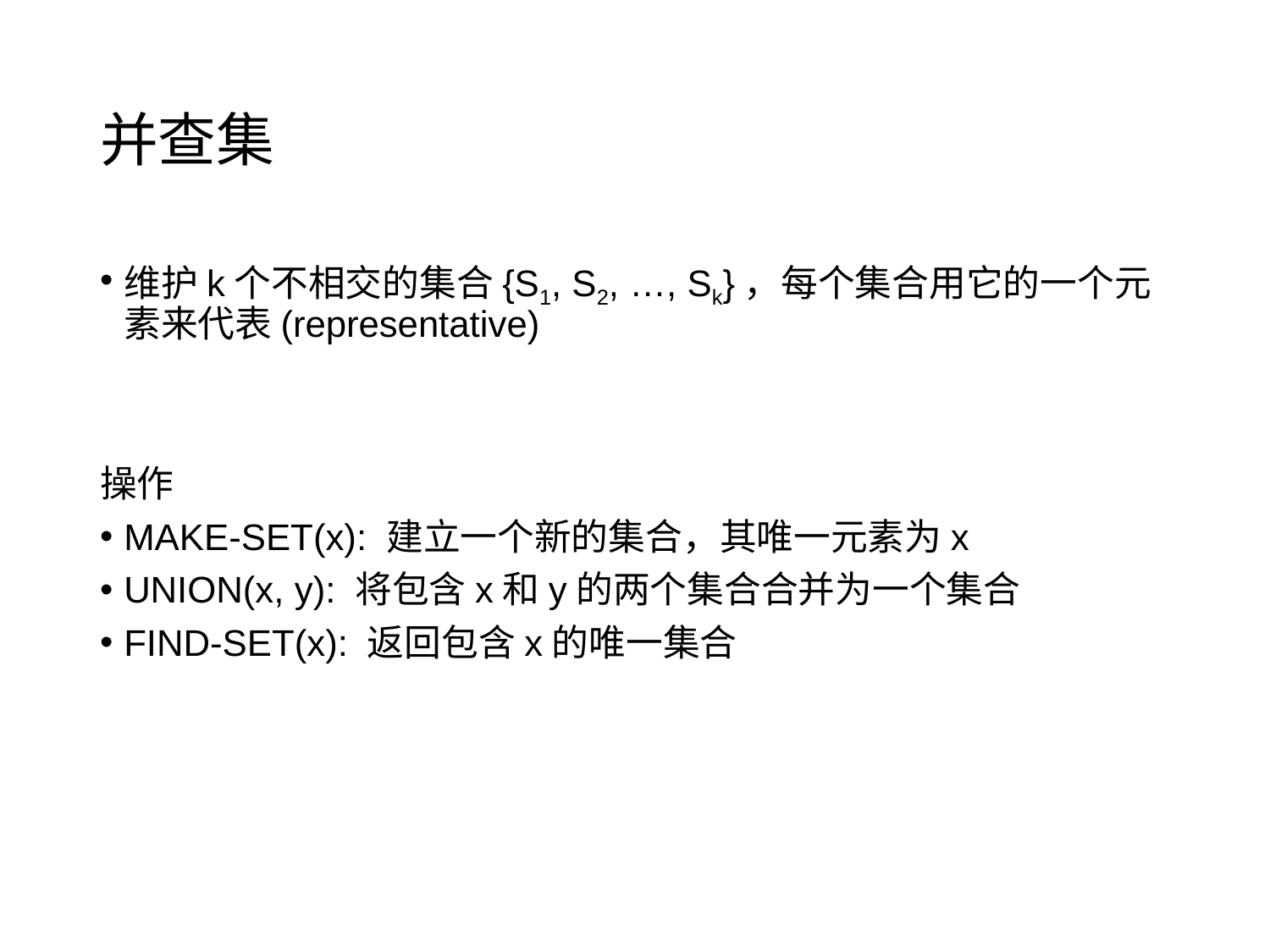

# 并查集
维护k个不相交的集合{S1, S2, …, Sk}，每个集合用它的一个元素来代表(representative)

操作
MAKE-SET(x): 建立一个新的集合，其唯一元素为x
UNION(x, y): 将包含x和y的两个集合合并为一个集合
FIND-SET(x): 返回包含x的唯一集合